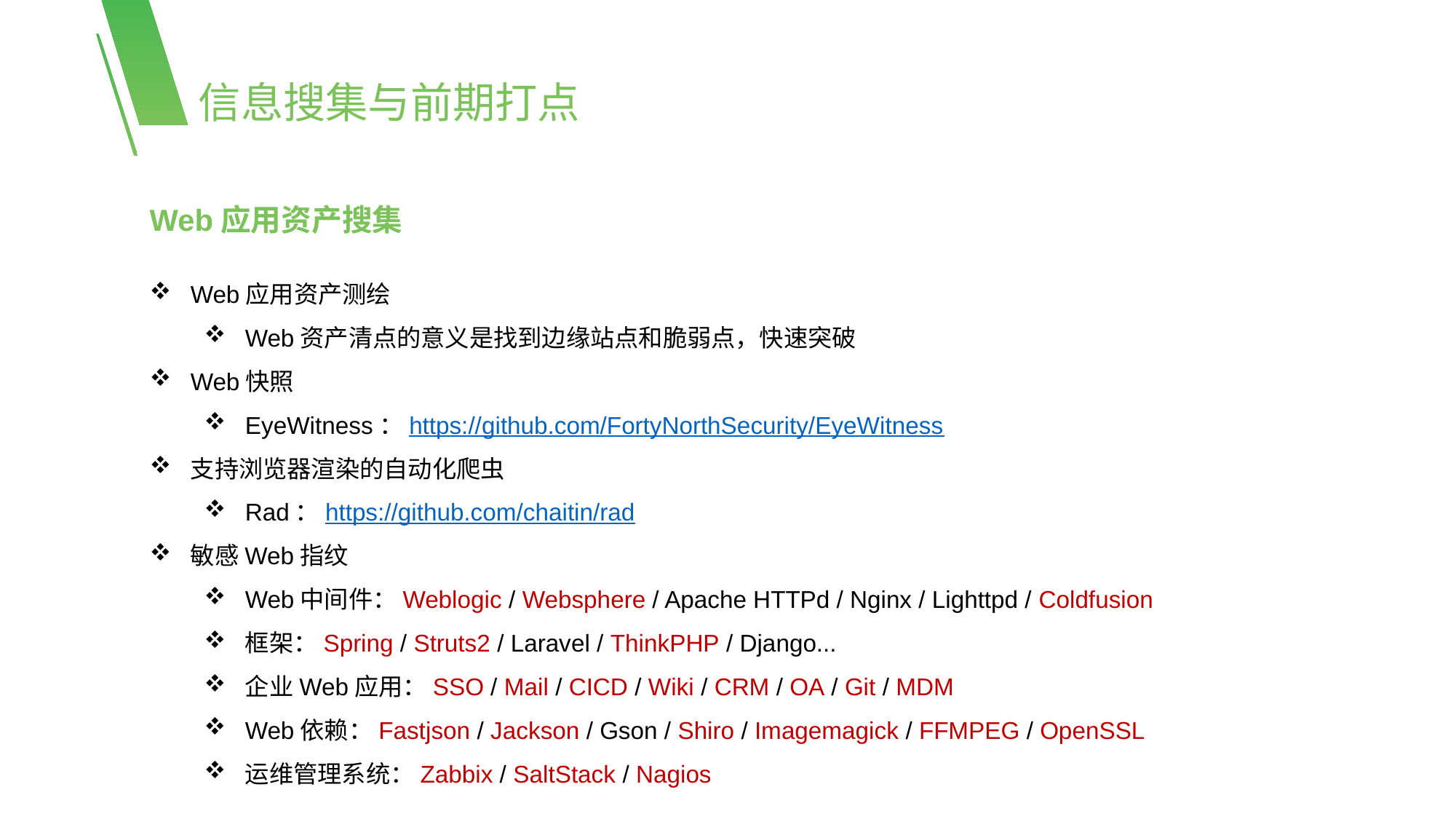

信息搜集与前期打点
Web应用资产搜集
Web应用资产测绘
Web资产清点的意义是找到边缘站点和脆弱点，快速突破
Web快照
EyeWitness：https://github.com/FortyNorthSecurity/EyeWitness
支持浏览器渲染的自动化爬虫
Rad：https://github.com/chaitin/rad
敏感Web指纹
Web中间件：Weblogic / Websphere / Apache HTTPd / Nginx / Lighttpd / Coldfusion
框架：Spring / Struts2 / Laravel / ThinkPHP / Django...
企业Web应用：SSO / Mail / CICD / Wiki / CRM / OA / Git / MDM
Web依赖：Fastjson / Jackson / Gson / Shiro / Imagemagick / FFMPEG / OpenSSL
运维管理系统：Zabbix / SaltStack / Nagios